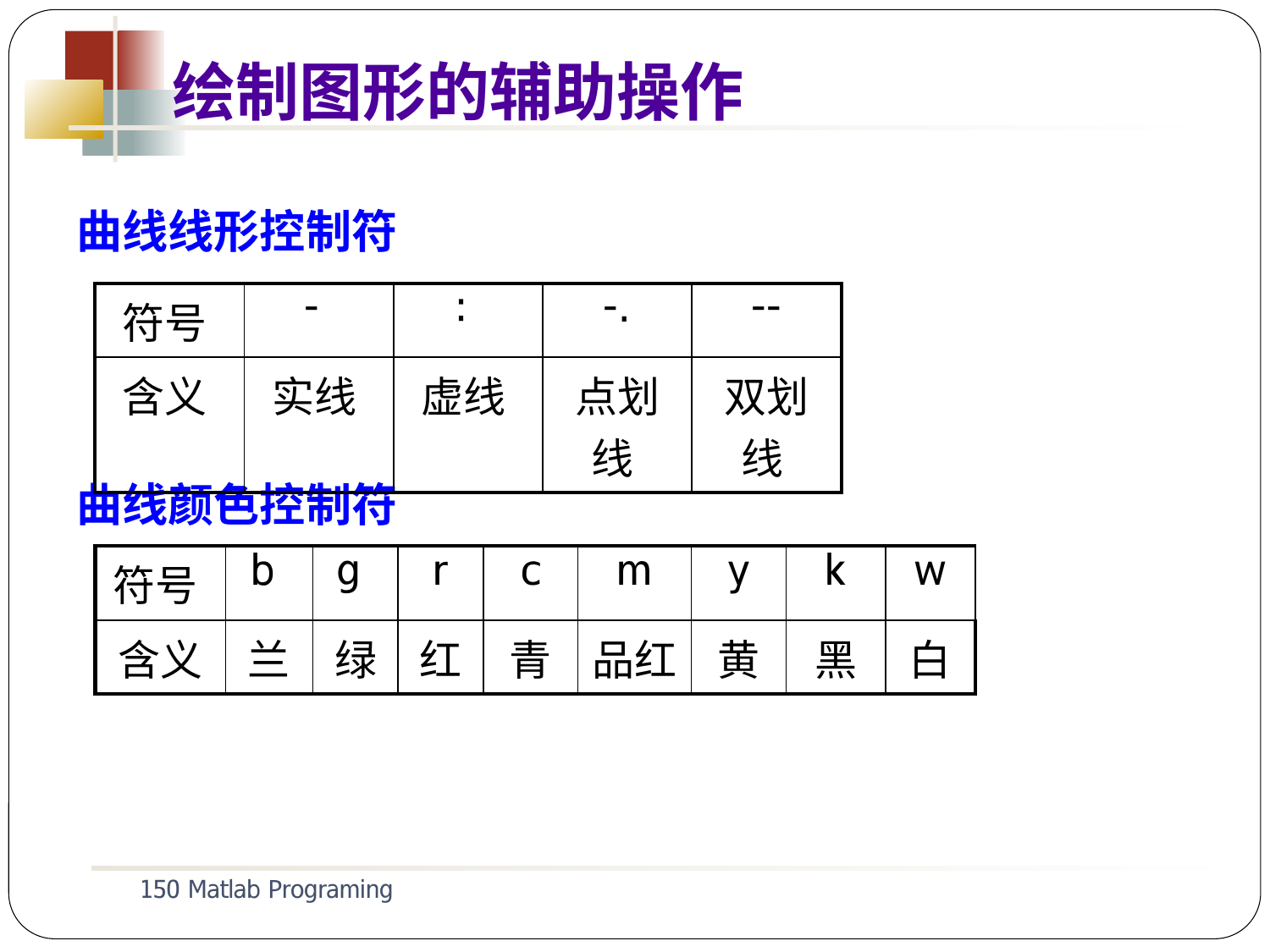

绘制图形的辅助操作
曲线线形控制符

曲线颜色控制符
| 符号 | - | : | -. | -- |
| --- | --- | --- | --- | --- |
| 含义 | 实线 | 虚线 | 点划线 | 双划线 |
| 符号 | b | g | r | c | m | y | k | w |
| --- | --- | --- | --- | --- | --- | --- | --- | --- |
| 含义 | 兰 | 绿 | 红 | 青 | 品红 | 黄 | 黑 | 白 |
150 Matlab Programing